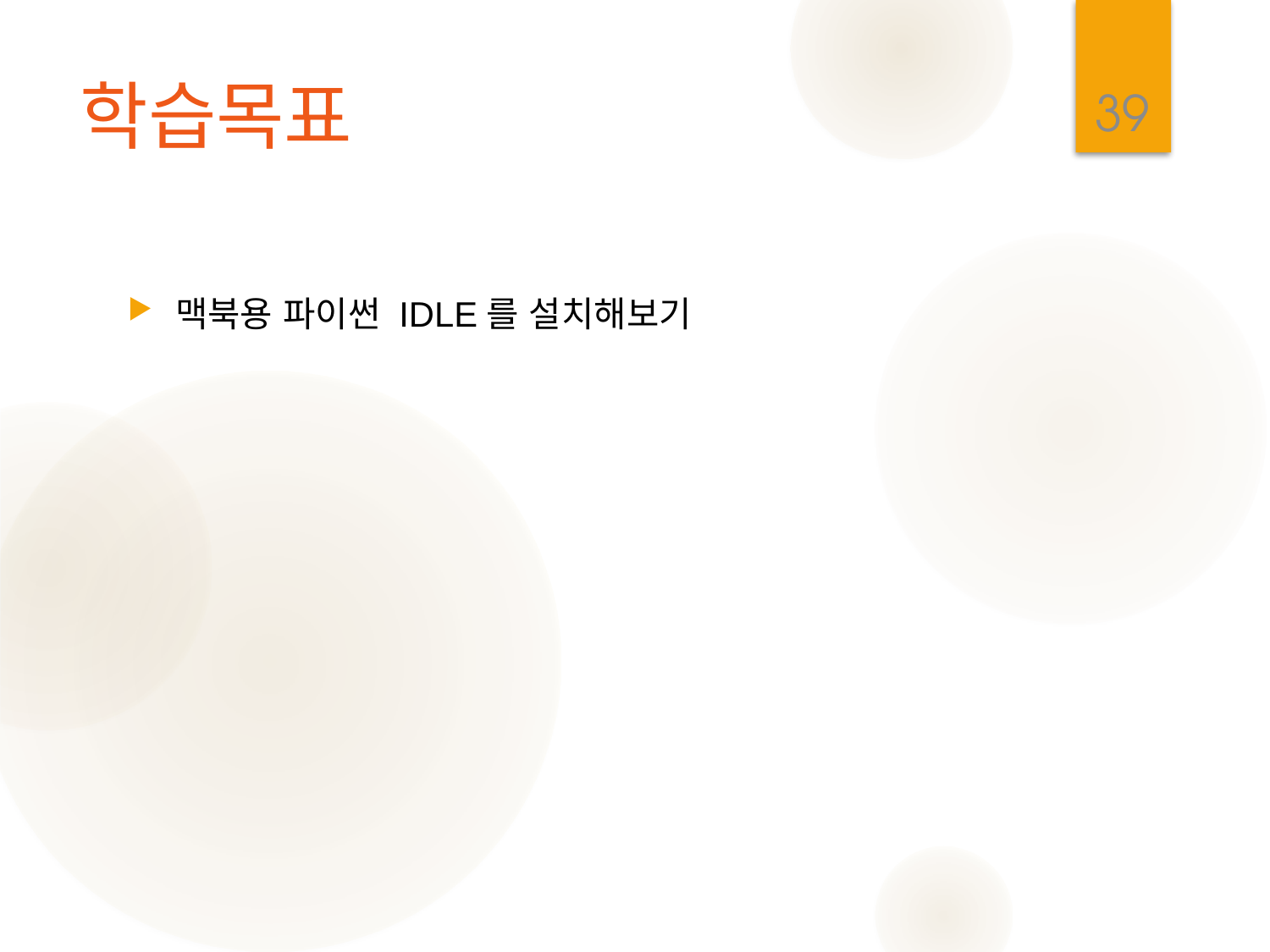

39
# 학습목표
맥북용 파이썬 IDLE를 설치해보기